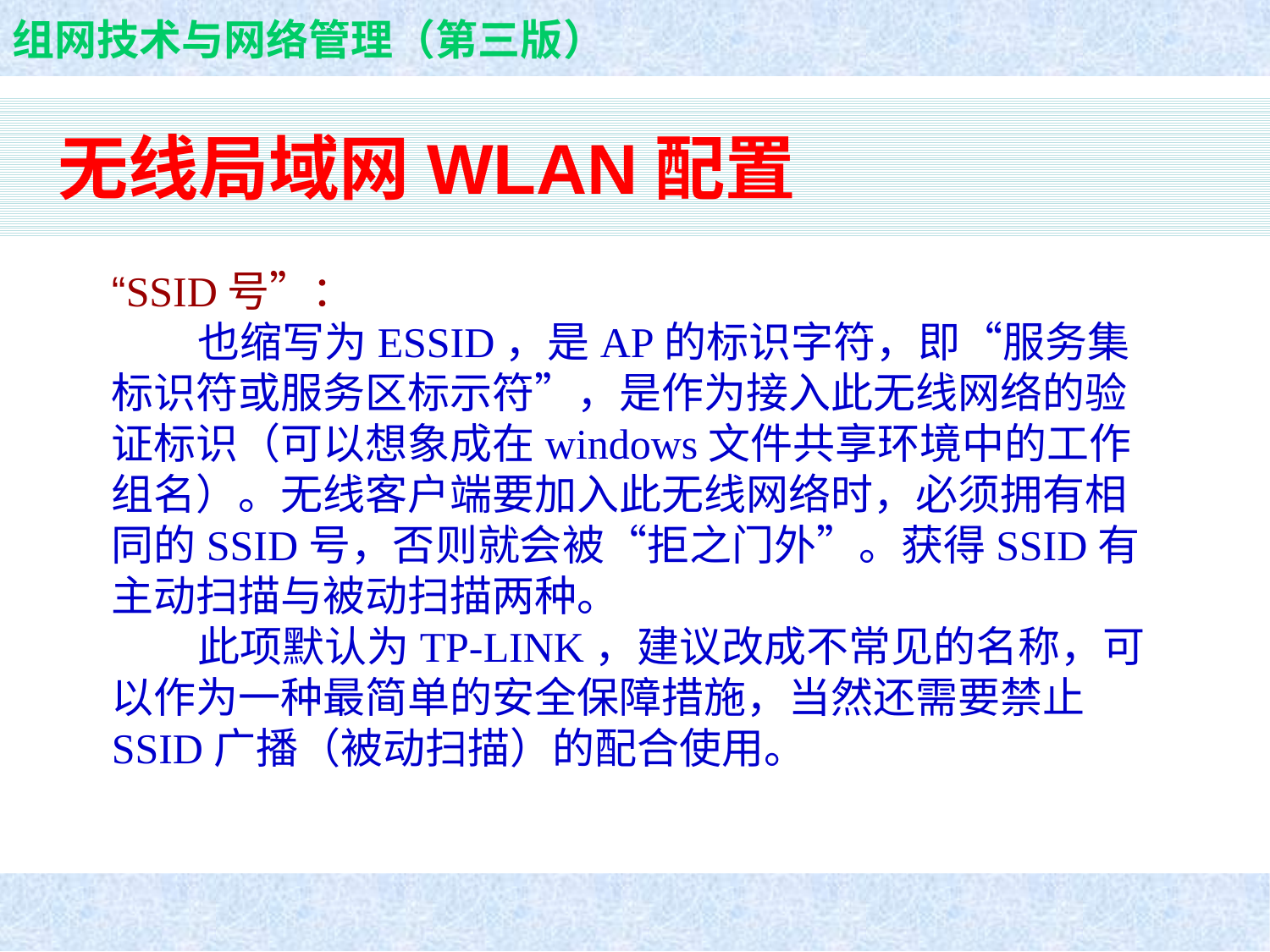

# 无线局域网WLAN配置
“SSID号”：
        也缩写为ESSID，是AP的标识字符，即“服务集标识符或服务区标示符”，是作为接入此无线网络的验证标识（可以想象成在windows文件共享环境中的工作组名）。无线客户端要加入此无线网络时，必须拥有相同的SSID号，否则就会被“拒之门外”。获得SSID有主动扫描与被动扫描两种。
        此项默认为TP-LINK，建议改成不常见的名称，可以作为一种最简单的安全保障措施，当然还需要禁止SSID广播（被动扫描）的配合使用。